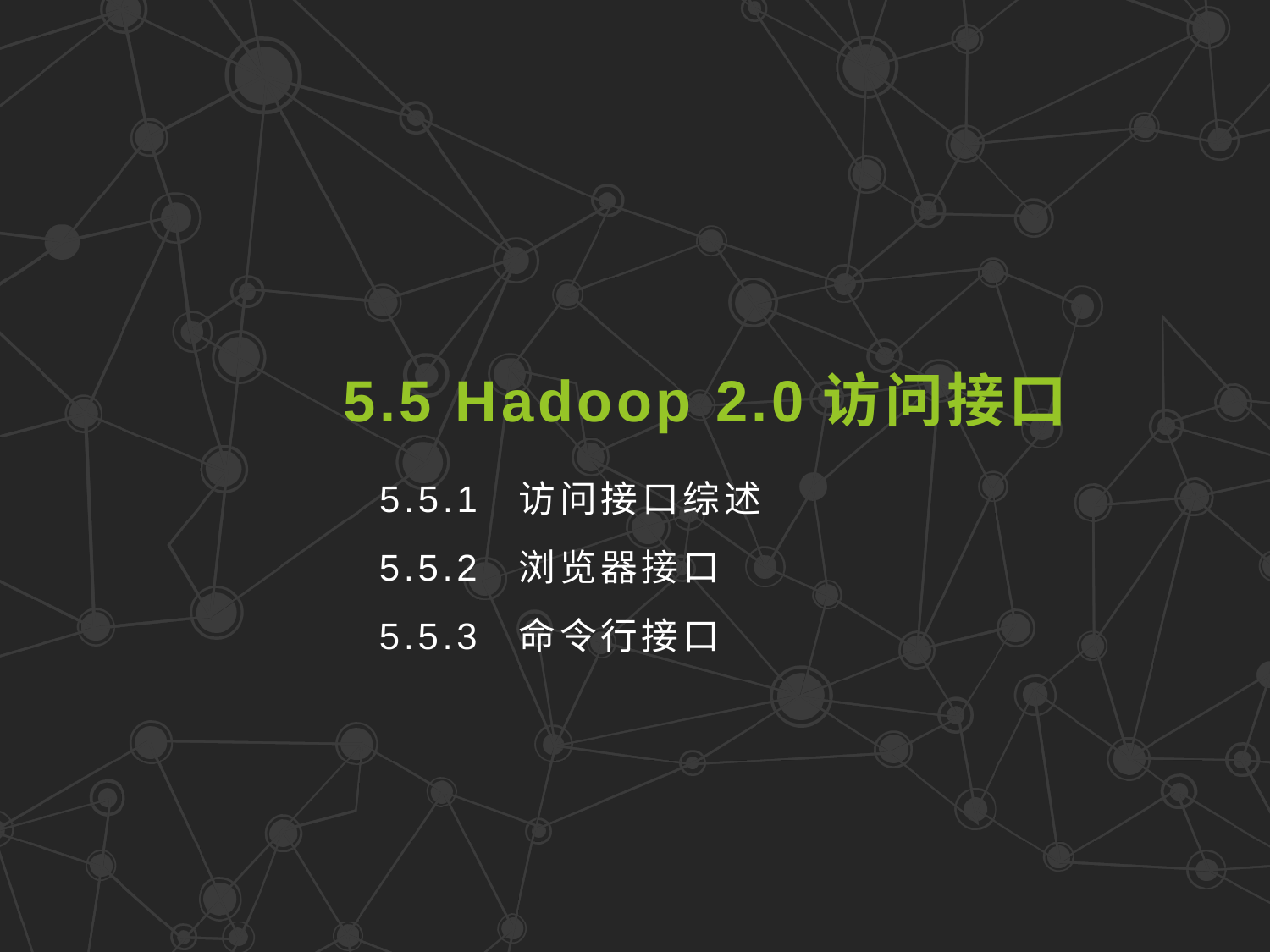

5.5 Hadoop 2.0访问接口
5.5.1  访问接口综述
5.5.2  浏览器接口
5.5.3  命令行接口